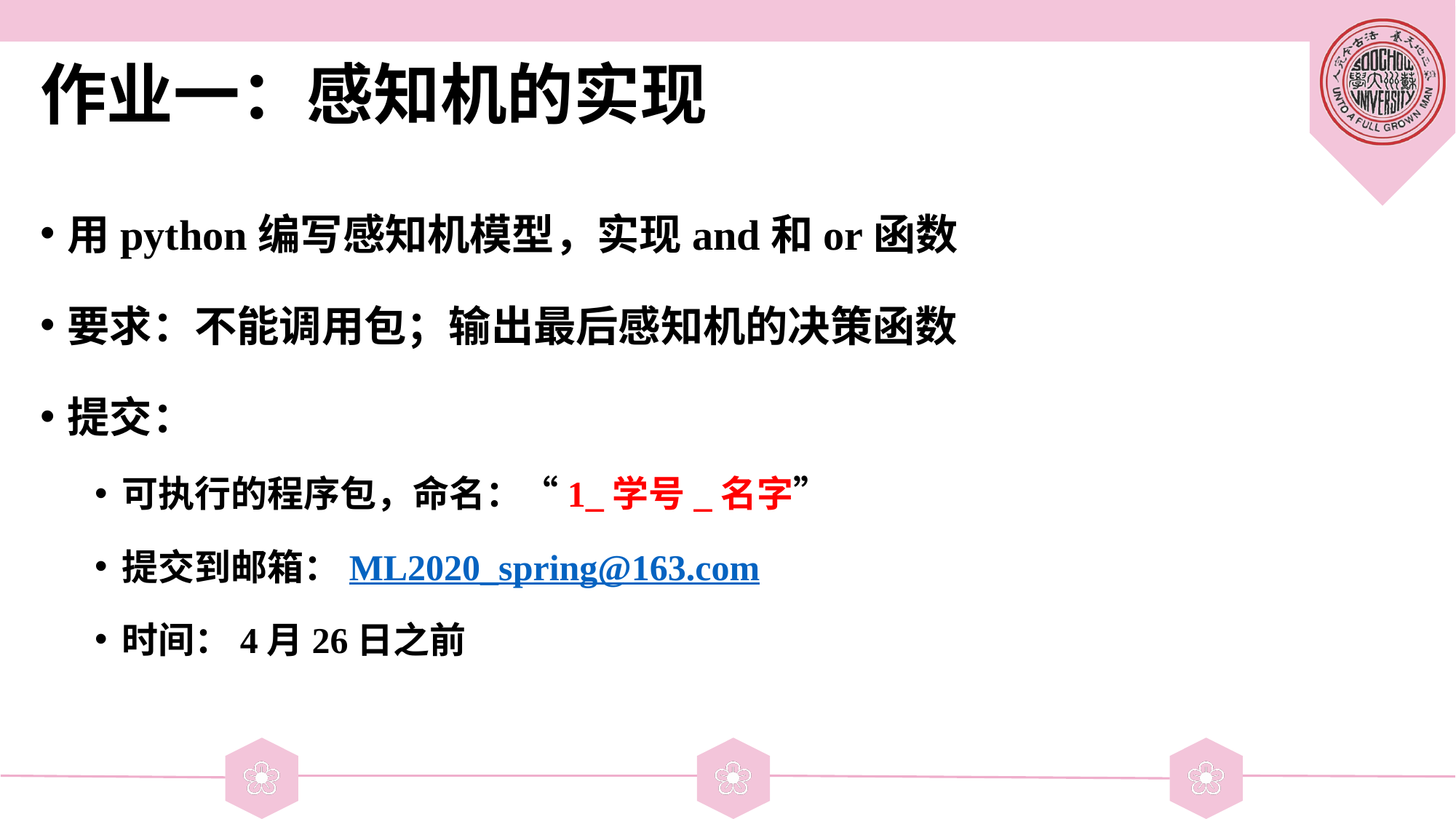

# 作业一：感知机的实现
用python编写感知机模型，实现and和or函数
要求：不能调用包；输出最后感知机的决策函数
提交：
可执行的程序包，命名：“1_学号_名字”
提交到邮箱：ML2020_spring@163.com
时间：4月26日之前